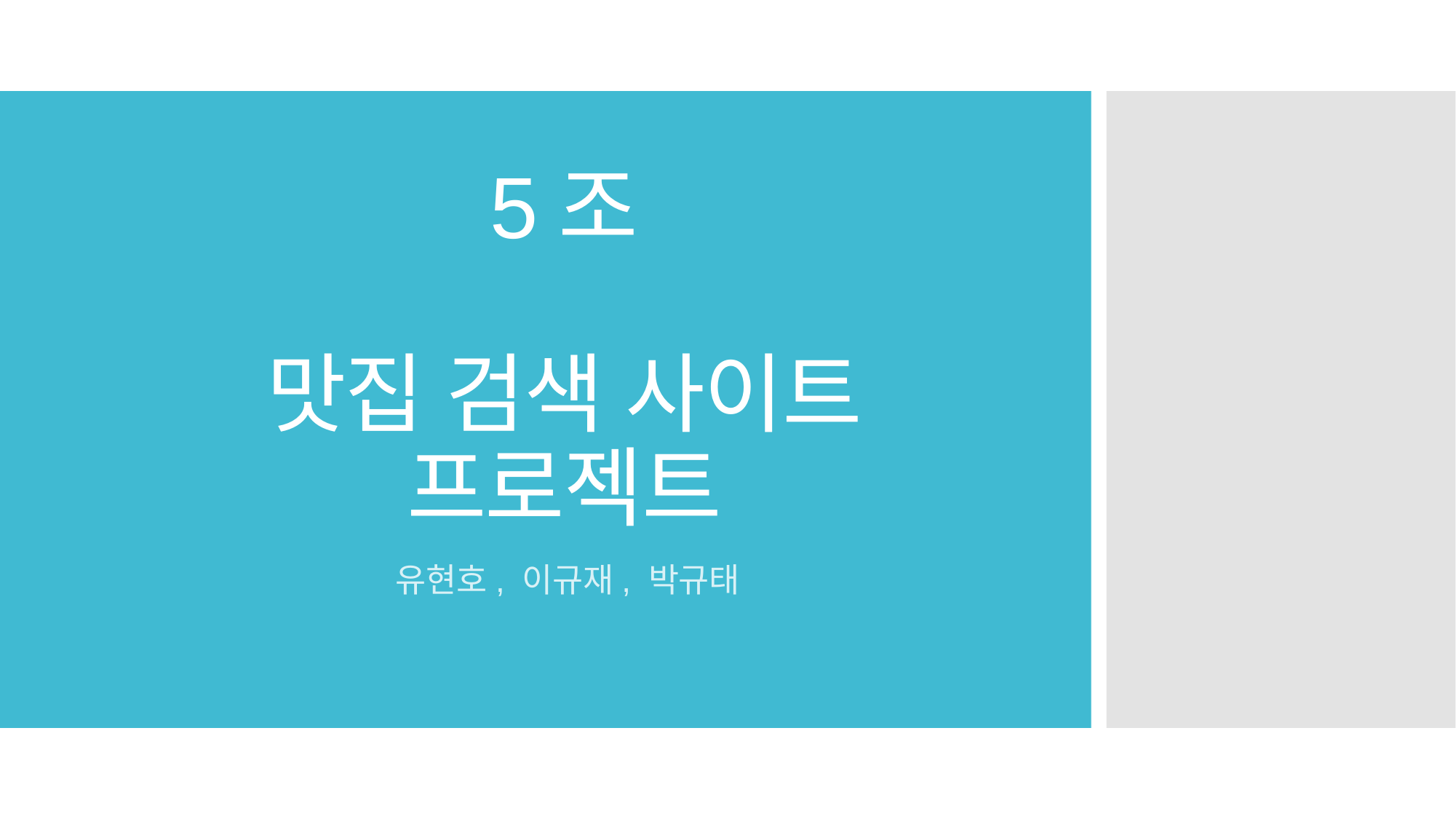

# 5조 맛집 검색 사이트 프로젝트
유현호, 이규재, 박규태